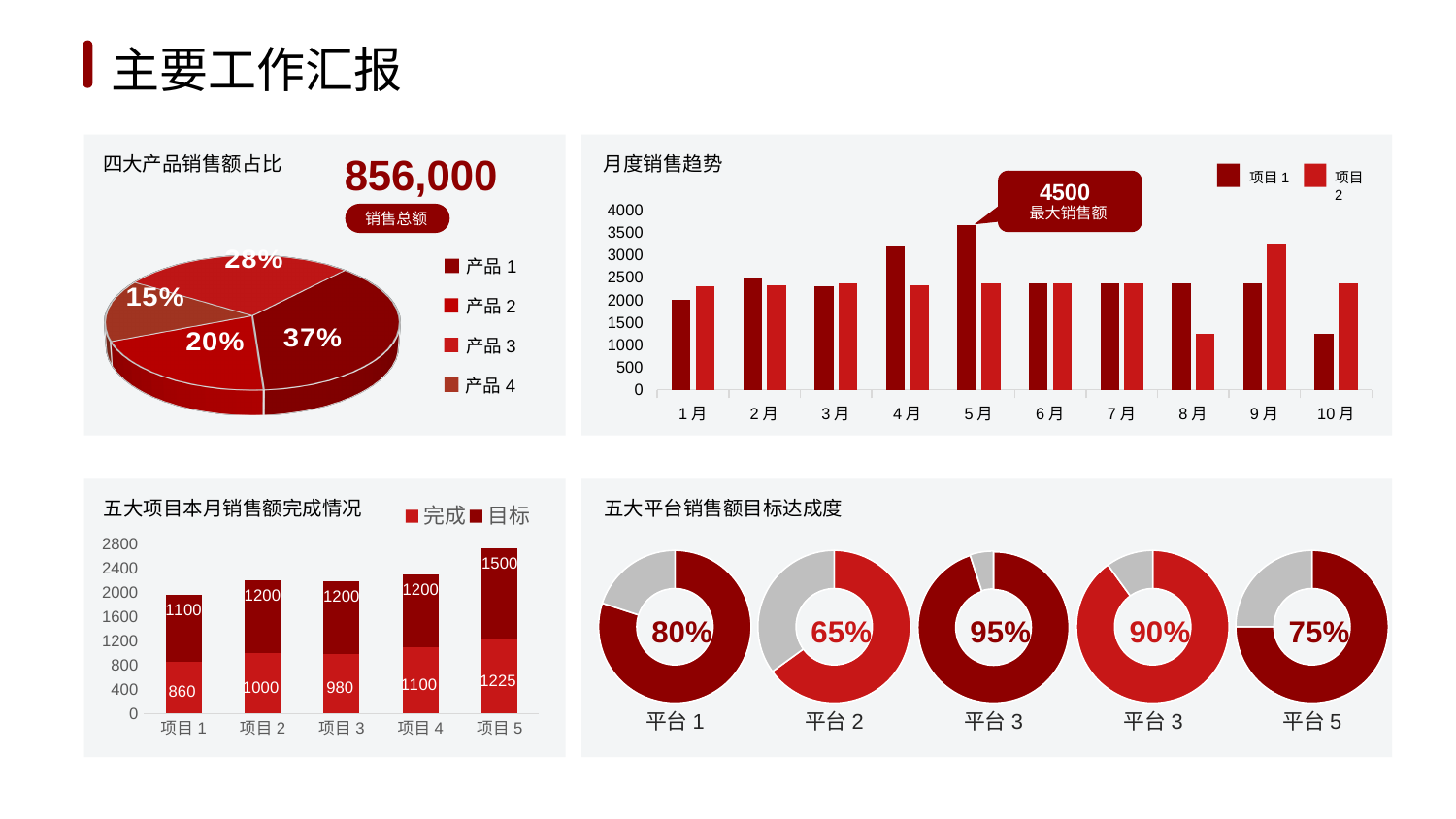

1
2
3
4
5
6
主要工作汇报

856,000
月度销售趋势
四大产品销售额占比
项目1

项目2

4500
最大销售额

### Chart

| Category | Inpatient | Outpatients |
|---|---|---|
| 1月 | 2000.0 | 2300.0 |
| 2月 | 2500.0 | 2314.0 |
| 3月 | 2300.0 | 2365.0 |
| 4月 | 3200.0 | 2321.0 |
| 5月 | 3654.0 | 2365.0 |
| 6月 | 2365.0 | 2365.0 |
| 7月 | 2354.0 | 2365.0 |
| 8月 | 2365.0 | 1236.0 |
| 9月 | 2365.0 | 3256.0 |
| 10月 | 1236.0 | 2365.0 |
销售总额

[unsupported chart]

产品1

产品2

产品3

产品4

五大项目本月销售额完成情况
五大平台销售额目标达成度

### Chart

| Category | 完成 | 目标 |
|---|---|---|
| 项目1 | 860.0 | 1100.0 |
| 项目2 | 1000.0 | 1200.0 |
| 项目3 | 980.0 | 1200.0 |
| 项目4 | 1100.0 | 1200.0 |
| 项目5 | 1225.0 | 1500.0 |

### Chart

| Category | 销售额 |
|---|---|
| 完成 | 80.0 |
| 未完成 | 20.0 |

### Chart

| Category | 销售额 |
|---|---|
| 完成 | 650.0 |
| 未完成 | 350.0 |

### Chart

| Category | 销售额 |
|---|---|
| 完成 | 950.0 |
| 未完成 | 50.0 |

### Chart

| Category | 销售额 |
|---|---|
| 完成 | 750.0 |
| 未完成 | 250.0 |

### Chart

| Category | 销售额 |
|---|---|
| 完成 | 900.0 |
| 未完成 | 100.0 |
80%
65%
95%
90%
75%
平台1
平台2
平台3
平台3
平台5